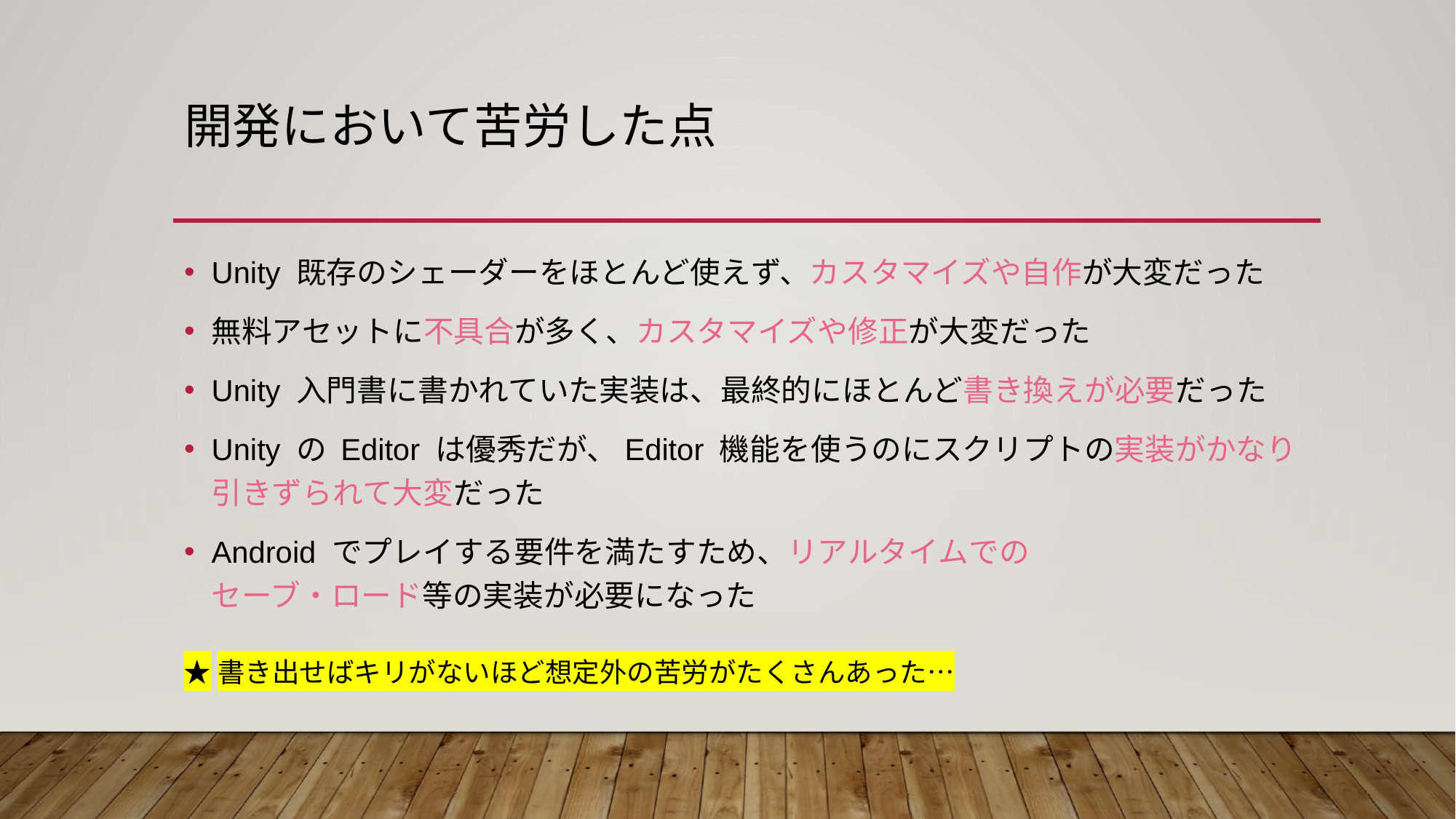

# 開発において苦労した点
Unity 既存のシェーダーをほとんど使えず、カスタマイズや自作が大変だった
無料アセットに不具合が多く、カスタマイズや修正が大変だった
Unity 入門書に書かれていた実装は、最終的にほとんど書き換えが必要だった
Unity の Editor は優秀だが、Editor 機能を使うのにスクリプトの実装がかなり
引きずられて大変だった
Android でプレイする要件を満たすため、リアルタイムでの
セーブ・ロード等の実装が必要になった
★書き出せばキリがないほど想定外の苦労がたくさんあった…